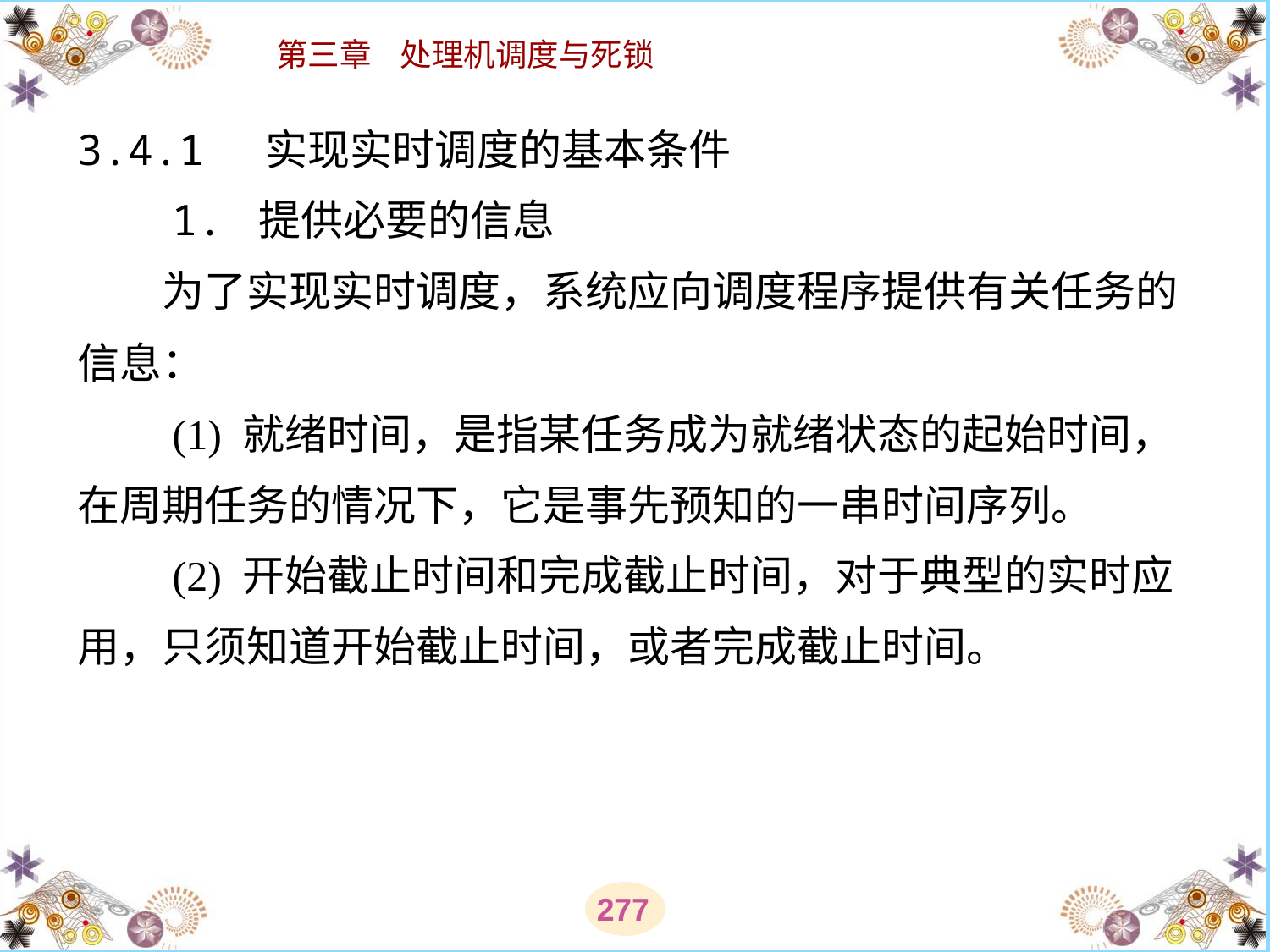

# 3.4.1  实现实时调度的基本条件 　　1. 提供必要的信息 　　为了实现实时调度，系统应向调度程序提供有关任务的信息： 　　(1) 就绪时间，是指某任务成为就绪状态的起始时间，在周期任务的情况下，它是事先预知的一串时间序列。 　　(2) 开始截止时间和完成截止时间，对于典型的实时应用，只须知道开始截止时间，或者完成截止时间。